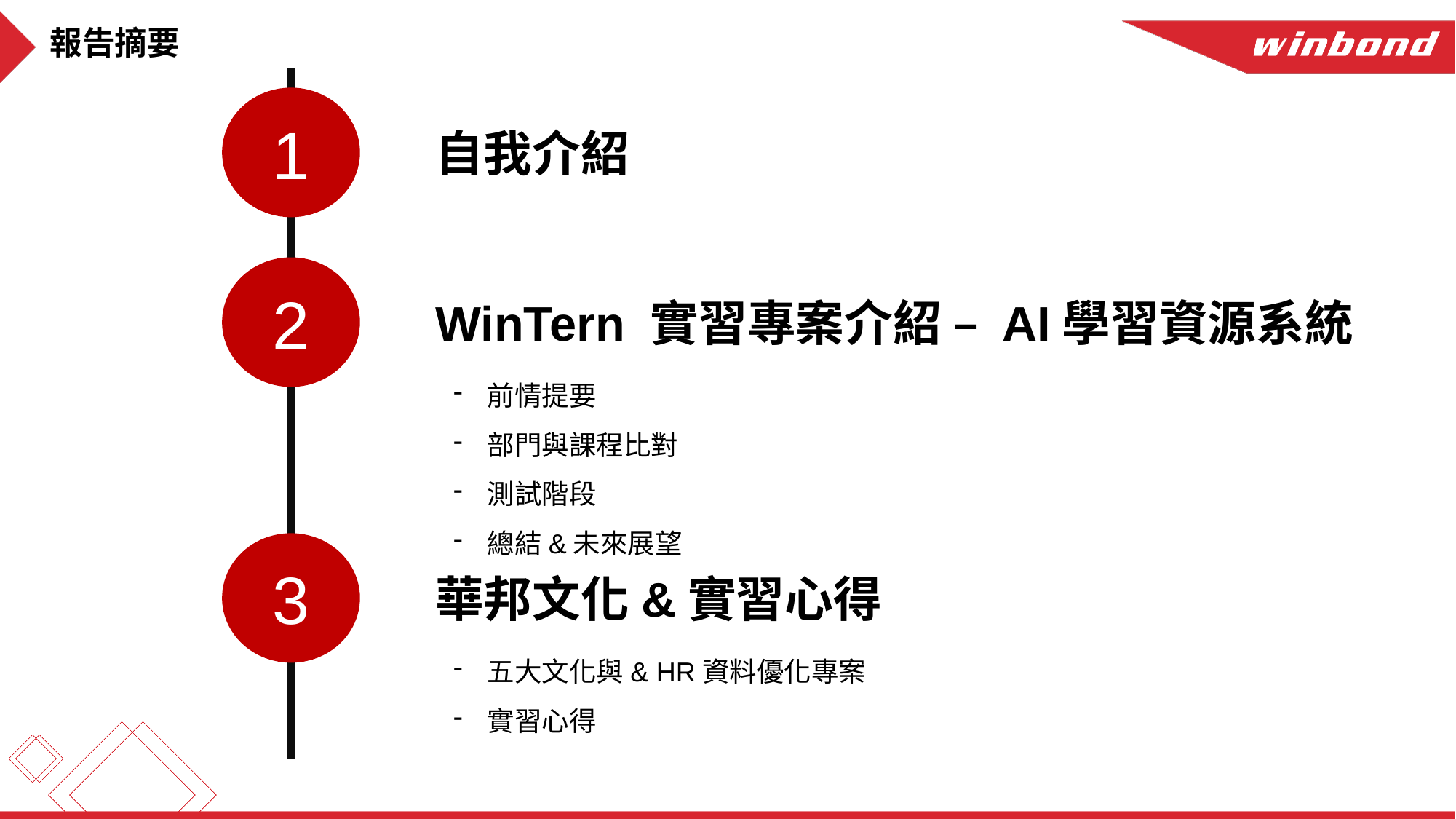

報告摘要
1
自我介紹
2
WinTern 實習專案介紹 – AI學習資源系統
前情提要
部門與課程比對
測試階段
總結&未來展望
3
華邦文化&實習心得
五大文化與& HR資料優化專案
實習心得